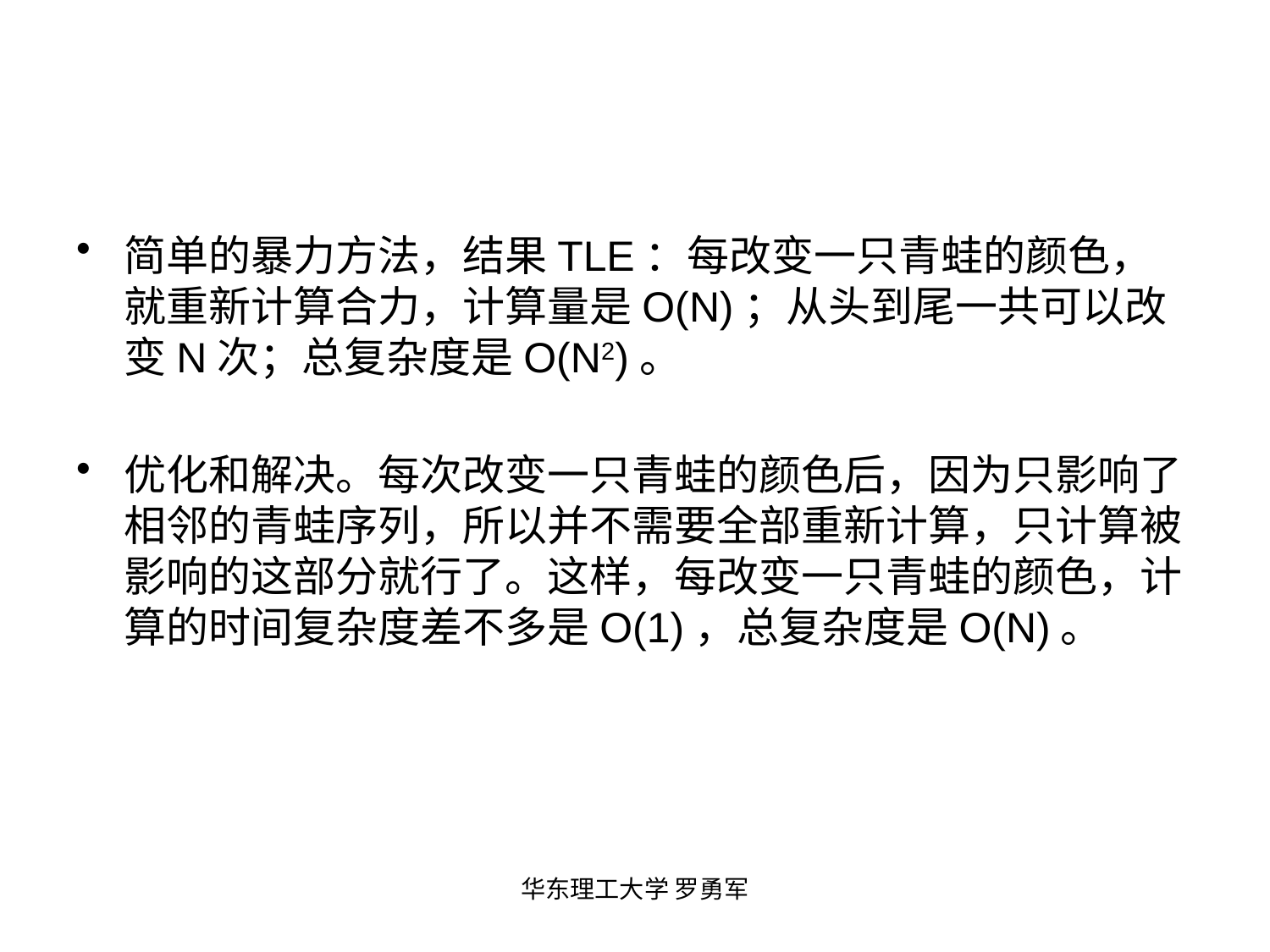

简单的暴力方法，结果TLE：每改变一只青蛙的颜色，就重新计算合力，计算量是O(N)；从头到尾一共可以改变N次；总复杂度是O(N2)。

优化和解决。每次改变一只青蛙的颜色后，因为只影响了相邻的青蛙序列，所以并不需要全部重新计算，只计算被影响的这部分就行了。这样，每改变一只青蛙的颜色，计算的时间复杂度差不多是O(1)，总复杂度是O(N)。

华东理工大学 罗勇军